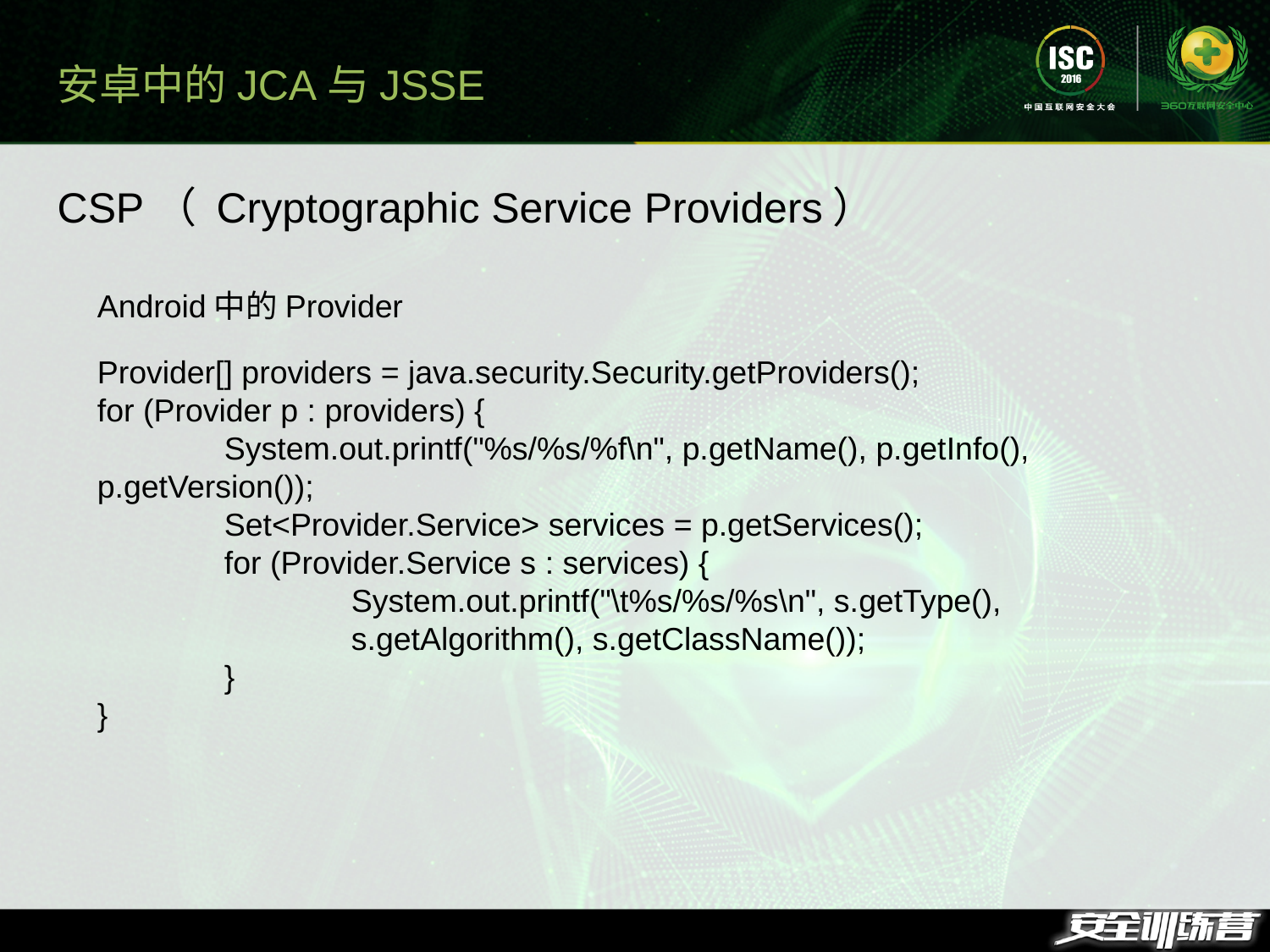

安卓中的JCA与JSSE
CSP（ Cryptographic Service Providers）

Android中的Provider
Provider[] providers = java.security.Security.getProviders();
for (Provider p : providers) {
	System.out.printf("%s/%s/%f\n", p.getName(), p.getInfo(), p.getVersion());
	Set<Provider.Service> services = p.getServices();
	for (Provider.Service s : services) {
		System.out.printf("\t%s/%s/%s\n", s.getType(),
		s.getAlgorithm(), s.getClassName());
	}
}